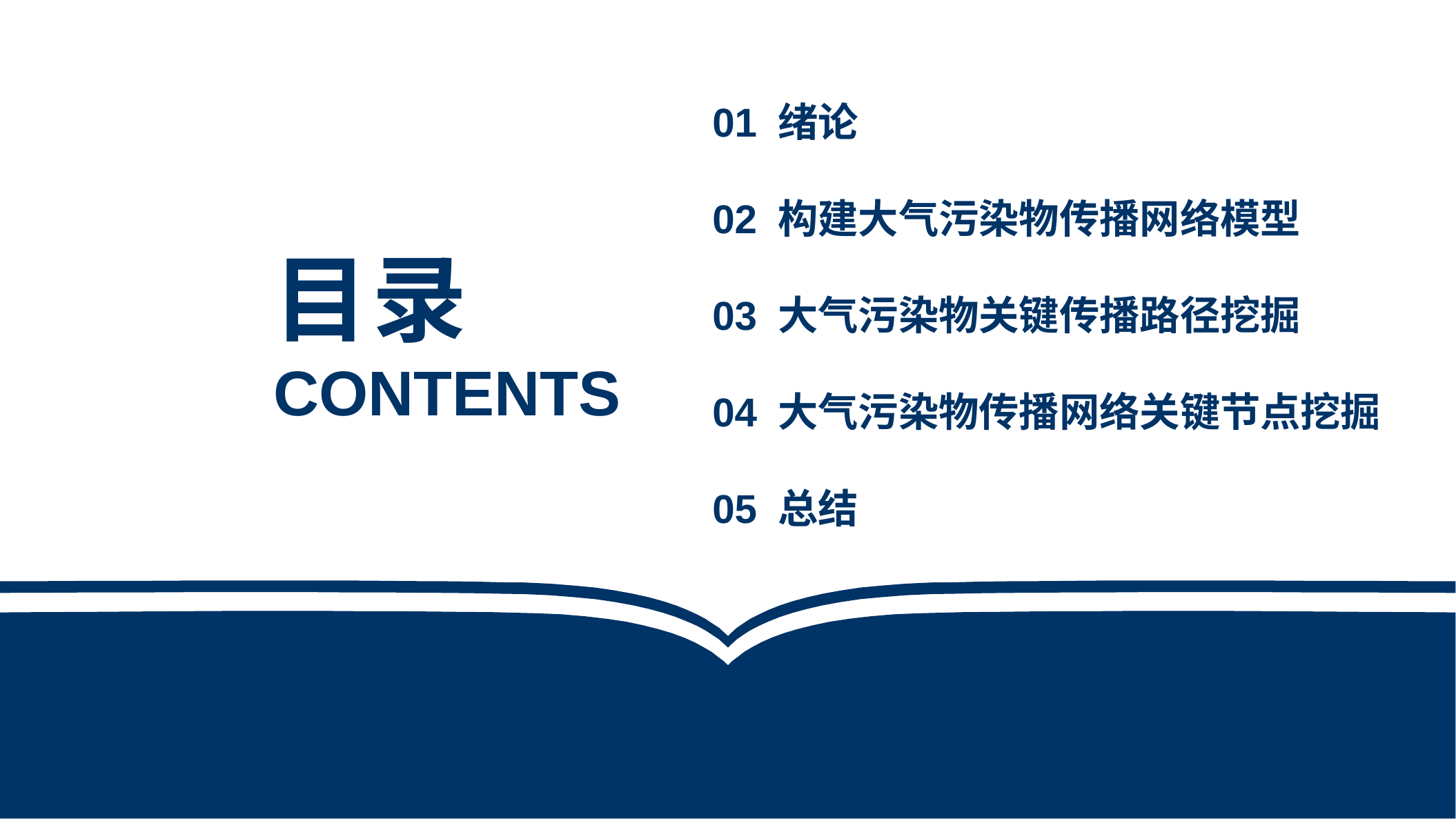

01 绪论

02 构建大气污染物传播网络模型

03 大气污染物关键传播路径挖掘

04 大气污染物传播网络关键节点挖掘

05 总结
目录
CONTENTS